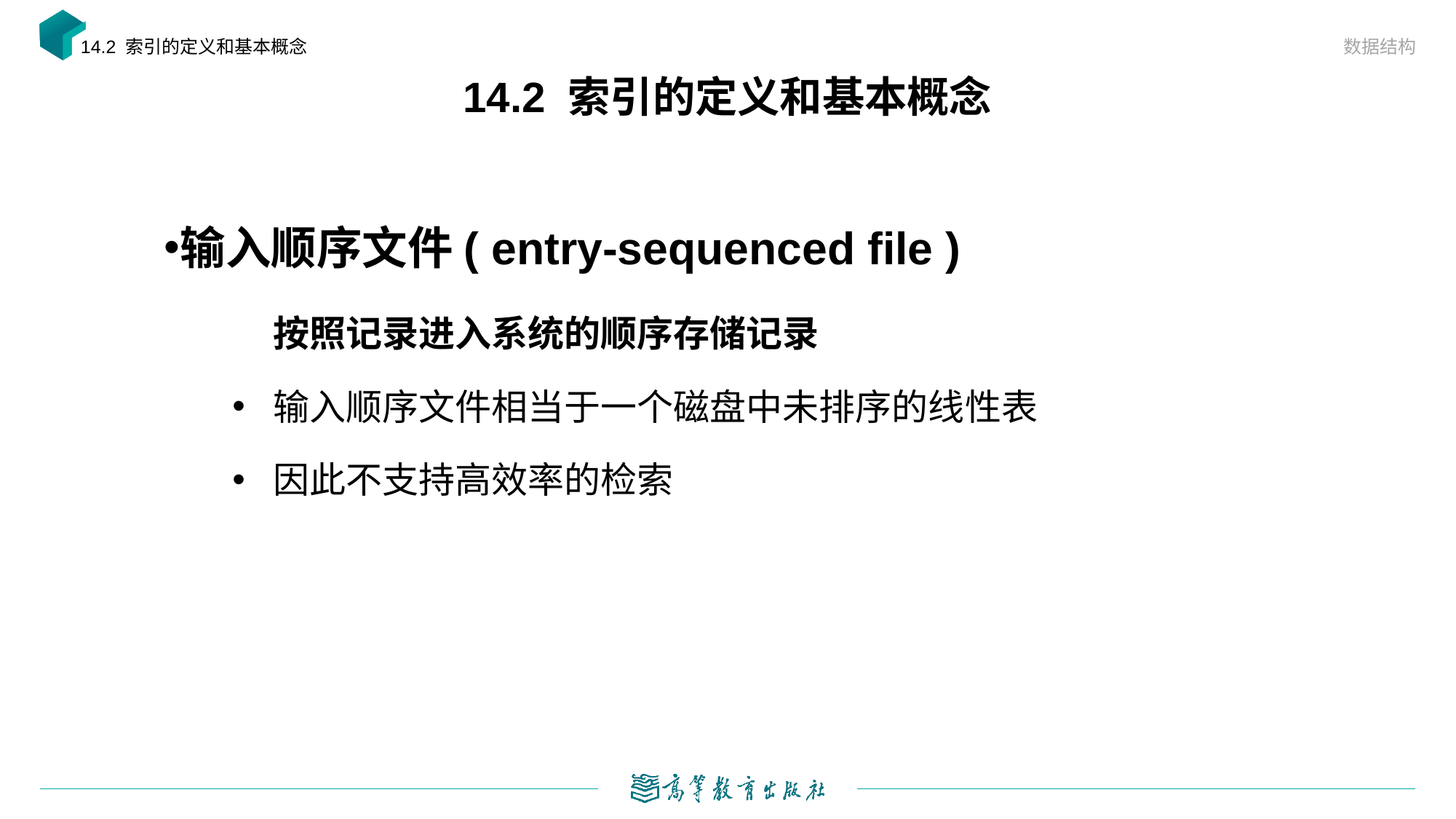

数据结构
14.2 索引的定义和基本概念
# 14.2 索引的定义和基本概念
输入顺序文件( entry-sequenced file )
	按照记录进入系统的顺序存储记录
输入顺序文件相当于一个磁盘中未排序的线性表
因此不支持高效率的检索